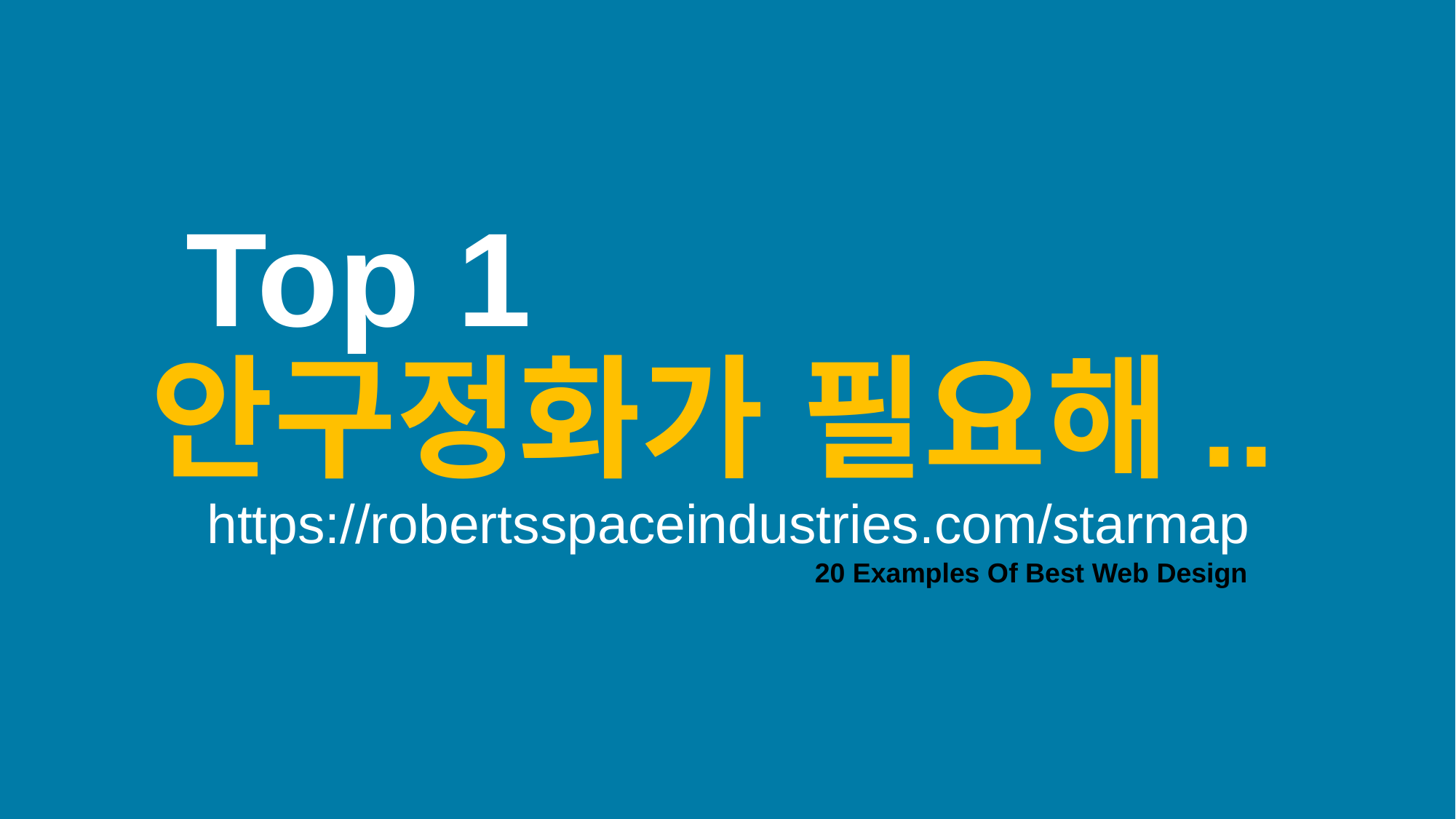

Top 1
안구정화가 필요해..
https://robertsspaceindustries.com/starmap
20 Examples Of Best Web Design